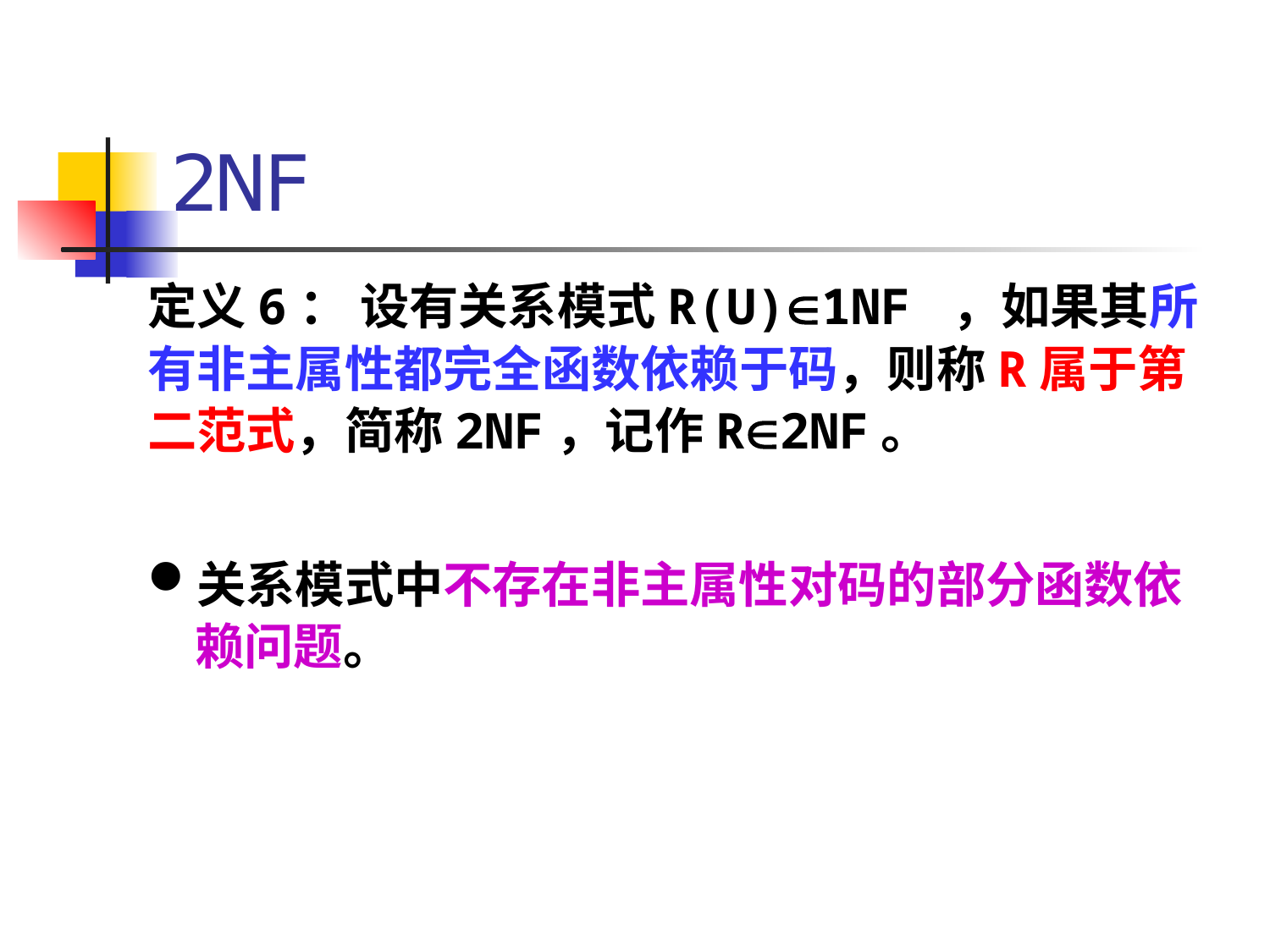

# 2NF
定义6： 设有关系模式R(U)∈1NF ，如果其所有非主属性都完全函数依赖于码，则称R属于第二范式，简称2NF，记作R∈2NF。

关系模式中不存在非主属性对码的部分函数依赖问题。